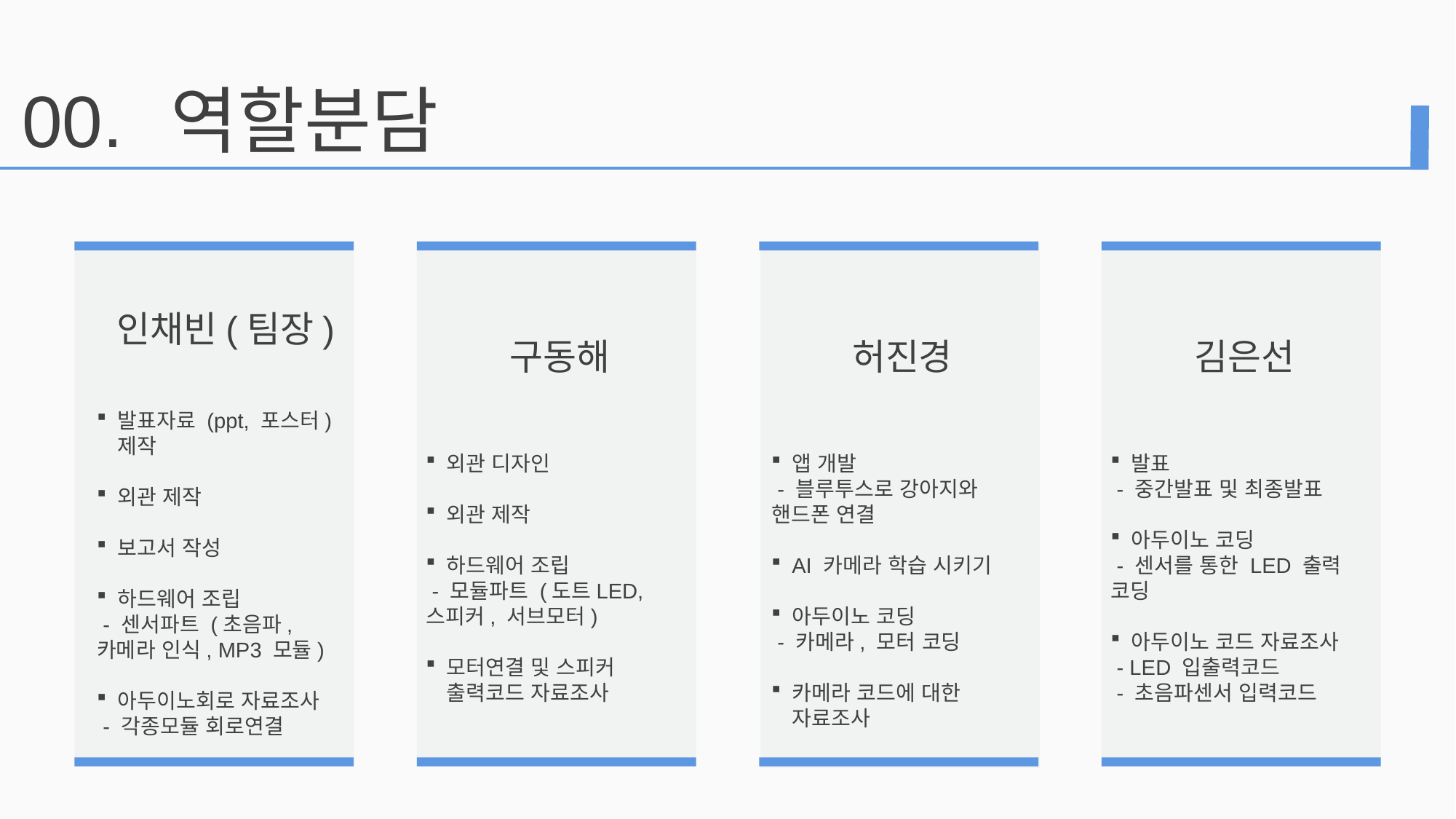

00.
역할분담

인채빈(팀장)
구동해
허진경
김은선
발표자료 (ppt, 포스터)제작

외관 제작

보고서 작성

하드웨어 조립
 - 센서파트 (초음파, 카메라 인식, MP3 모듈)

아두이노회로 자료조사
 - 각종모듈 회로연결

외관 디자인

외관 제작

하드웨어 조립
 - 모듈파트 (도트LED, 스피커, 서브모터)

모터연결 및 스피커 출력코드 자료조사

앱 개발
 - 블루투스로 강아지와 핸드폰 연결

AI 카메라 학습 시키기

아두이노 코딩
 - 카메라, 모터 코딩

카메라 코드에 대한 자료조사

발표
 - 중간발표 및 최종발표

아두이노 코딩
 - 센서를 통한 LED 출력 코딩

아두이노 코드 자료조사
 - LED 입출력코드
 - 초음파센서 입력코드